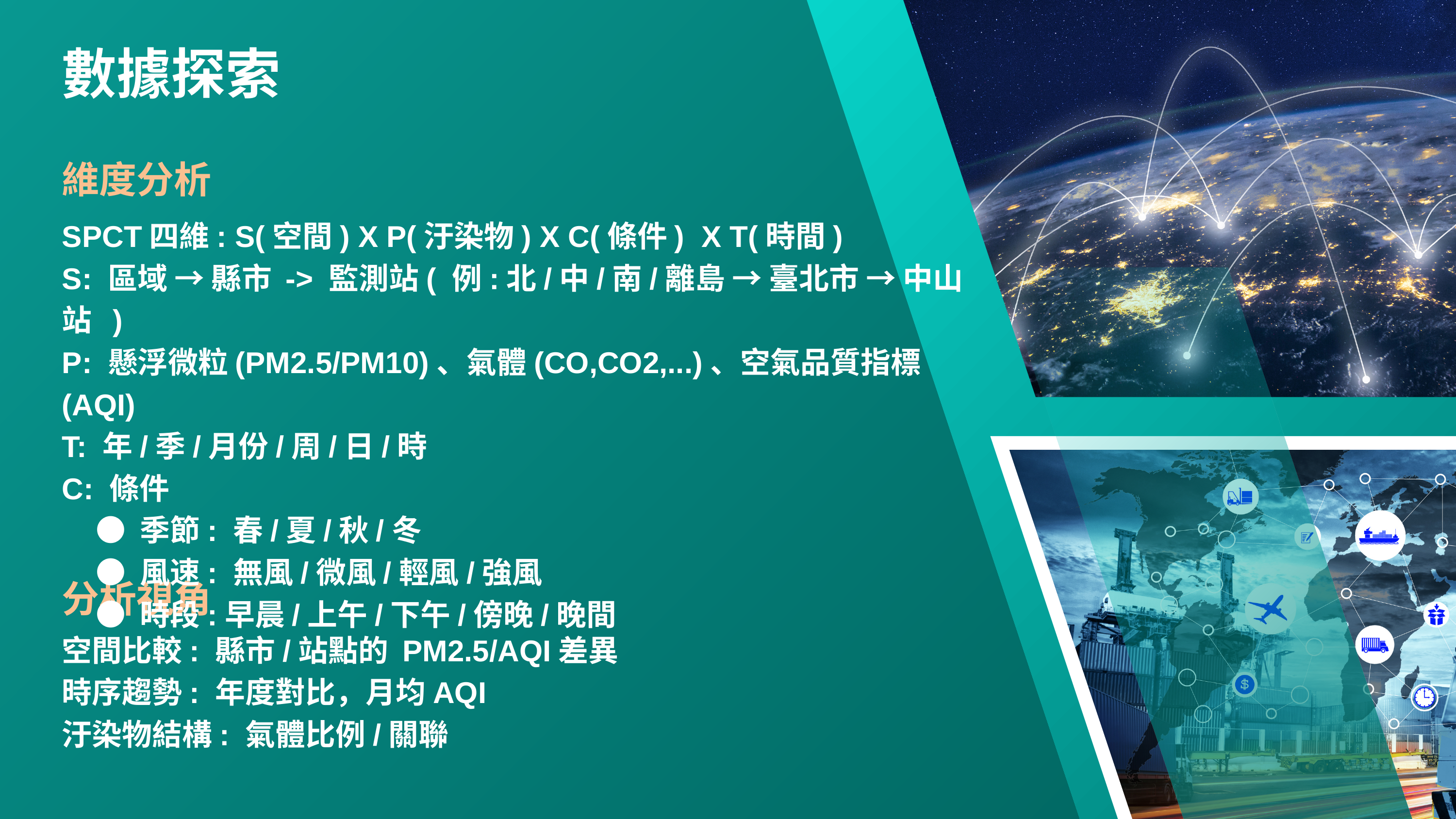

數據探索
維度分析
SPCT四維: S(空間) X P(汙染物) X C(條件)  X T(時間)
S: 區域 → 縣市 -> 監測站( 例:北/中/南/離島 → 臺北市 → 中山站  )
P: 懸浮微粒(PM2.5/PM10)、氣體(CO,CO2,...)、空氣品質指標(AQI)
T: 年/季/月份/周/日/時
C: 條件
     ● 季節: 春/夏/秋/冬
     ● 風速: 無風/微風/輕風/強風
     ● 時段:早晨/上午/下午/傍晚/晚間

分析視角
空間比較: 縣市/站點的 PM2.5/AQI差異
時序趨勢: 年度對比，月均AQI
汙染物結構: 氣體比例/關聯